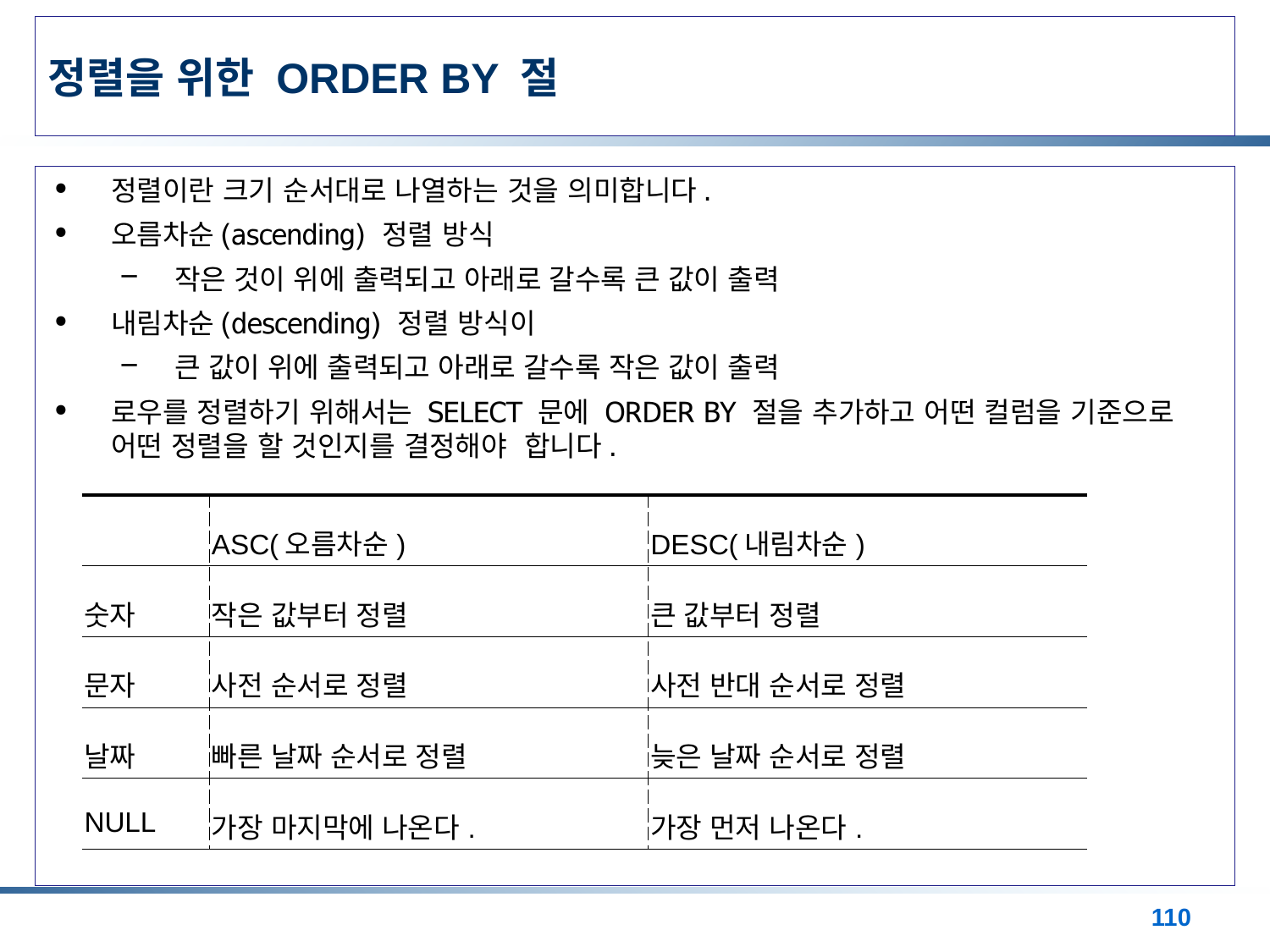

# 정렬을 위한 ORDER BY 절
정렬이란 크기 순서대로 나열하는 것을 의미합니다.
오름차순(ascending) 정렬 방식
작은 것이 위에 출력되고 아래로 갈수록 큰 값이 출력
내림차순(descending) 정렬 방식이
큰 값이 위에 출력되고 아래로 갈수록 작은 값이 출력
로우를 정렬하기 위해서는 SELECT 문에 ORDER BY 절을 추가하고 어떤 컬럼을 기준으로 어떤 정렬을 할 것인지를 결정해야  합니다.

|  | ASC(오름차순) | DESC(내림차순) |
| --- | --- | --- |
| 숫자 | 작은 값부터 정렬 | 큰 값부터 정렬 |
| 문자 | 사전 순서로 정렬 | 사전 반대 순서로 정렬 |
| 날짜 | 빠른 날짜 순서로 정렬 | 늦은 날짜 순서로 정렬 |
| NULL | 가장 마지막에 나온다. | 가장 먼저 나온다. |